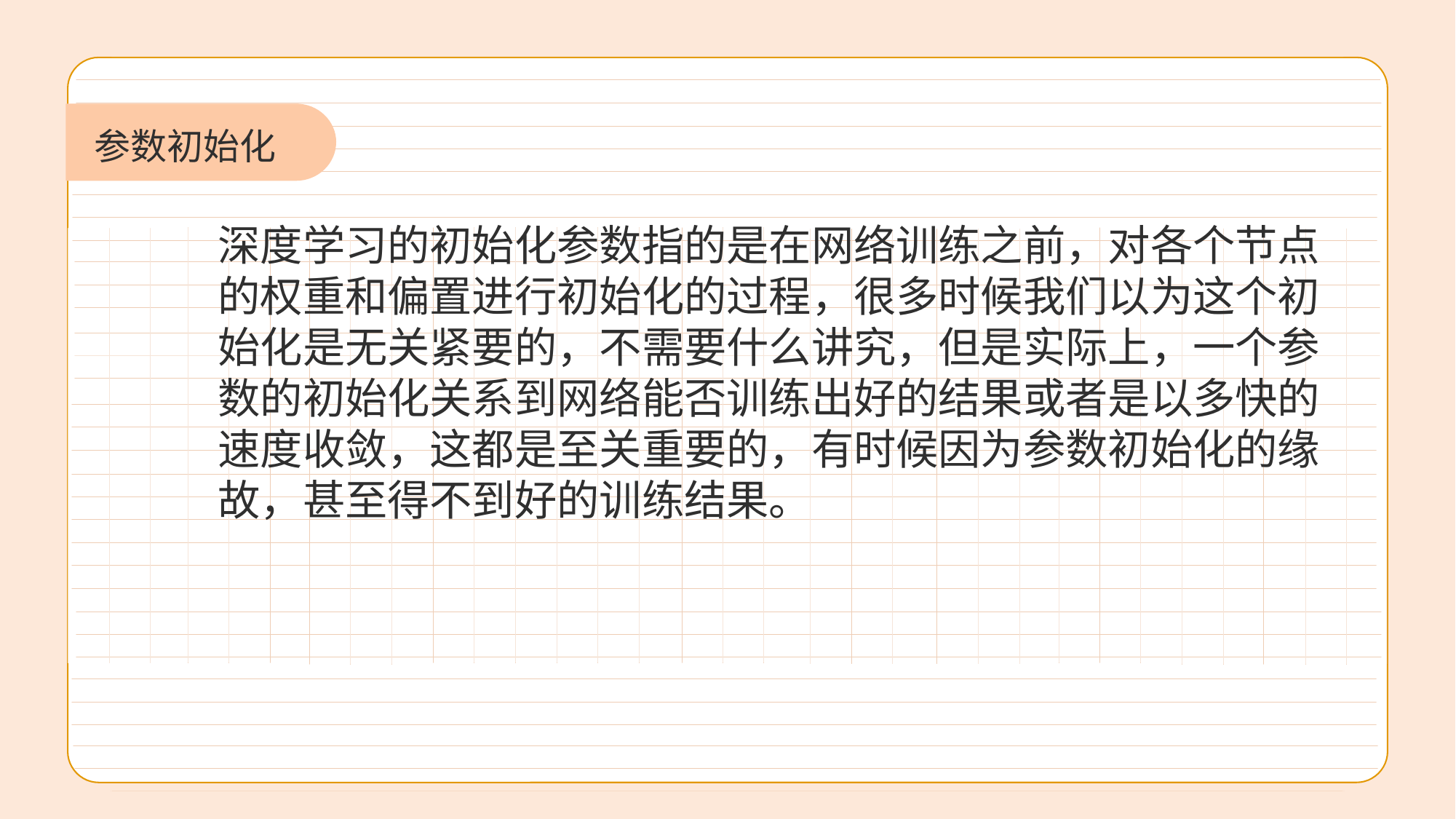

参数初始化
深度学习的初始化参数指的是在网络训练之前，对各个节点的权重和偏置进行初始化的过程，很多时候我们以为这个初始化是无关紧要的，不需要什么讲究，但是实际上，一个参数的初始化关系到网络能否训练出好的结果或者是以多快的速度收敛，这都是至关重要的，有时候因为参数初始化的缘故，甚至得不到好的训练结果。